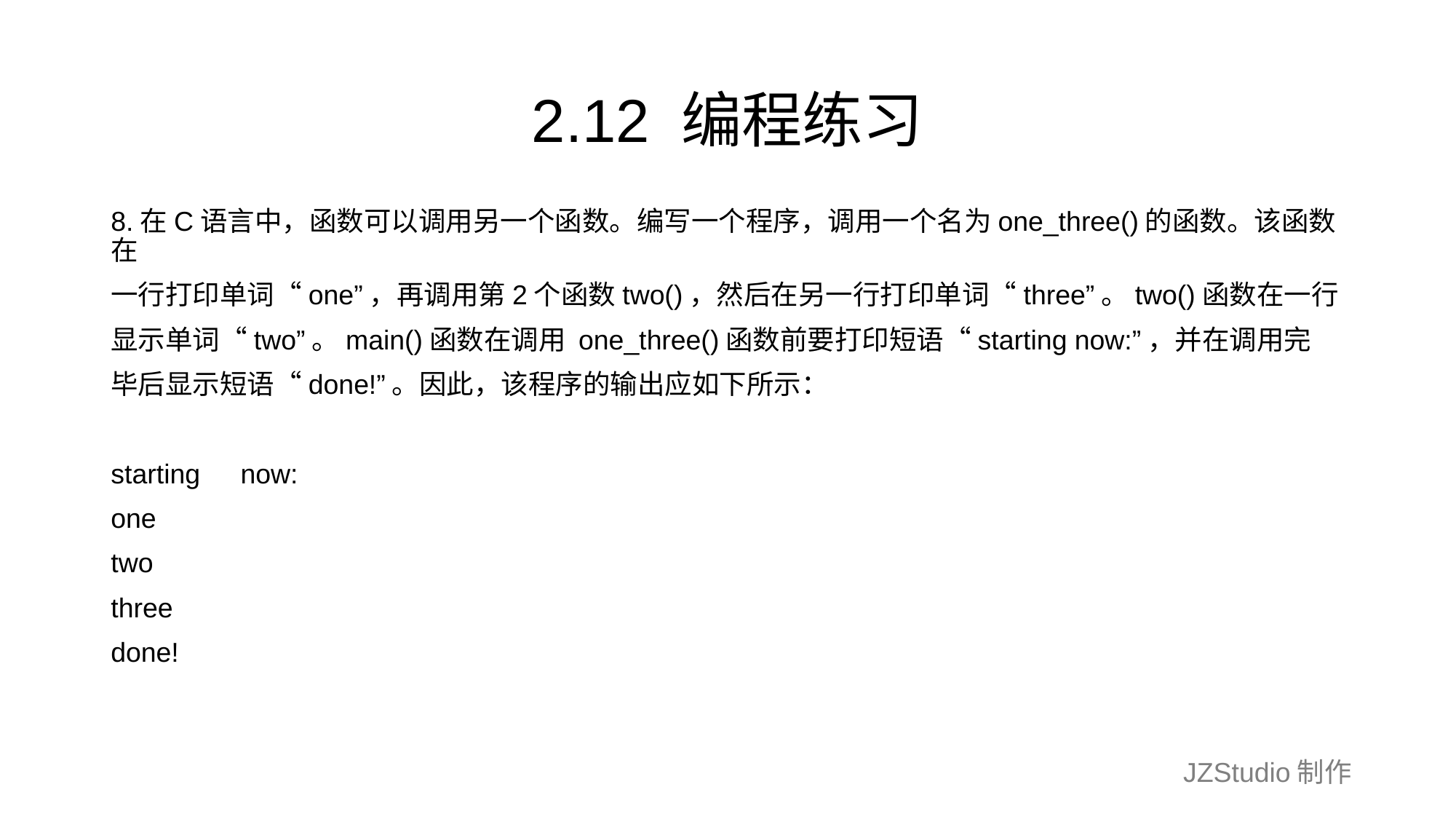

# 2.12 编程练习
8.在C语言中，函数可以调用另一个函数。编写一个程序，调用一个名为one_three()的函数。该函数在
一行打印单词“one”，再调用第2个函数two()，然后在另一行打印单词“three”。two()函数在一行
显示单词“two”。main()函数在调用 one_three()函数前要打印短语“starting now:”，并在调用完
毕后显示短语“done!”。因此，该程序的输出应如下所示：

starting　now:
one
two
three
done!